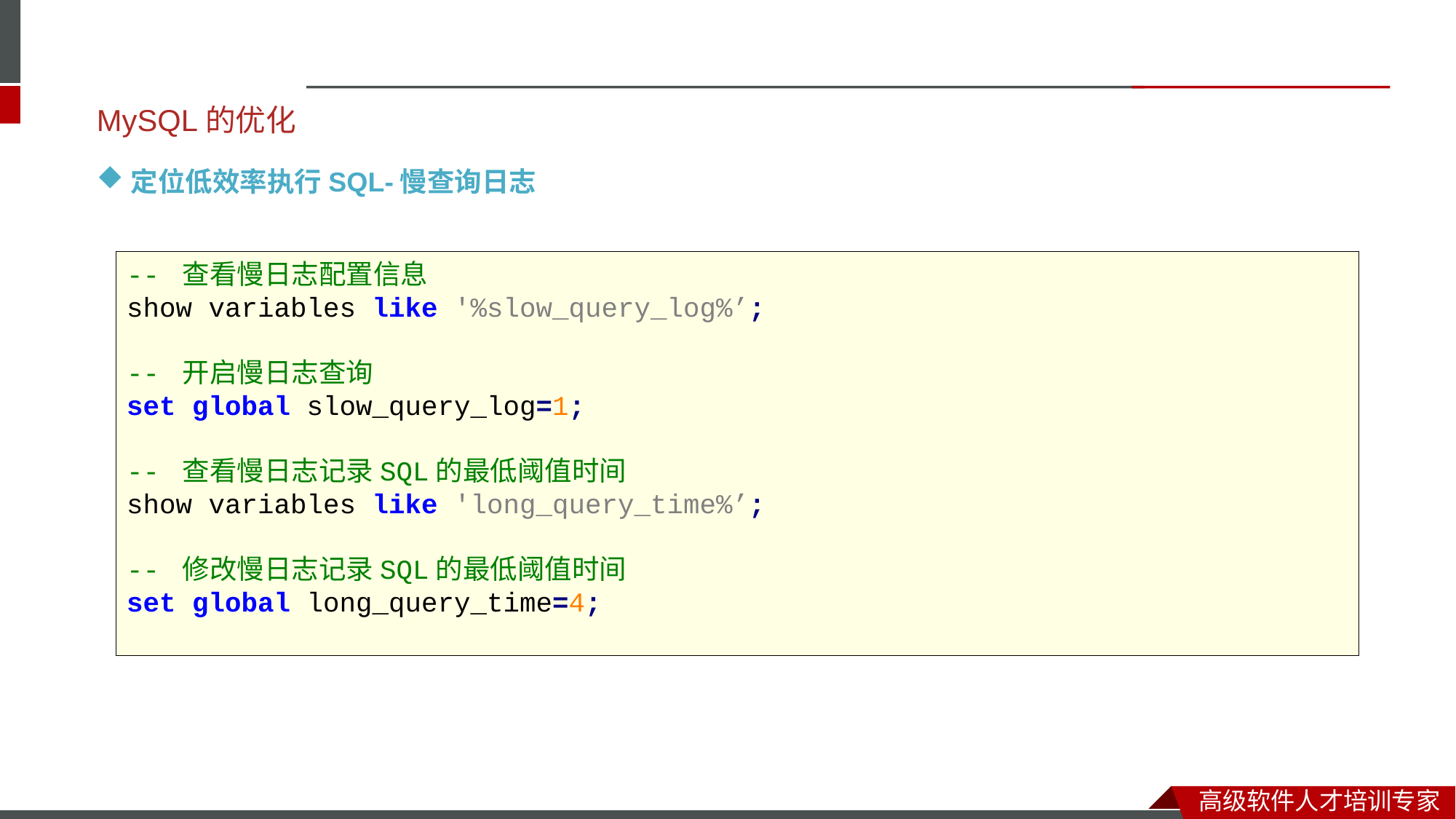

MySQL的优化
定位低效率执行SQL-慢查询日志
-- 查看慢日志配置信息
show variables like '%slow_query_log%’;

-- 开启慢日志查询
set global slow_query_log=1;

-- 查看慢日志记录SQL的最低阈值时间
show variables like 'long_query_time%’;

-- 修改慢日志记录SQL的最低阈值时间
set global long_query_time=4;